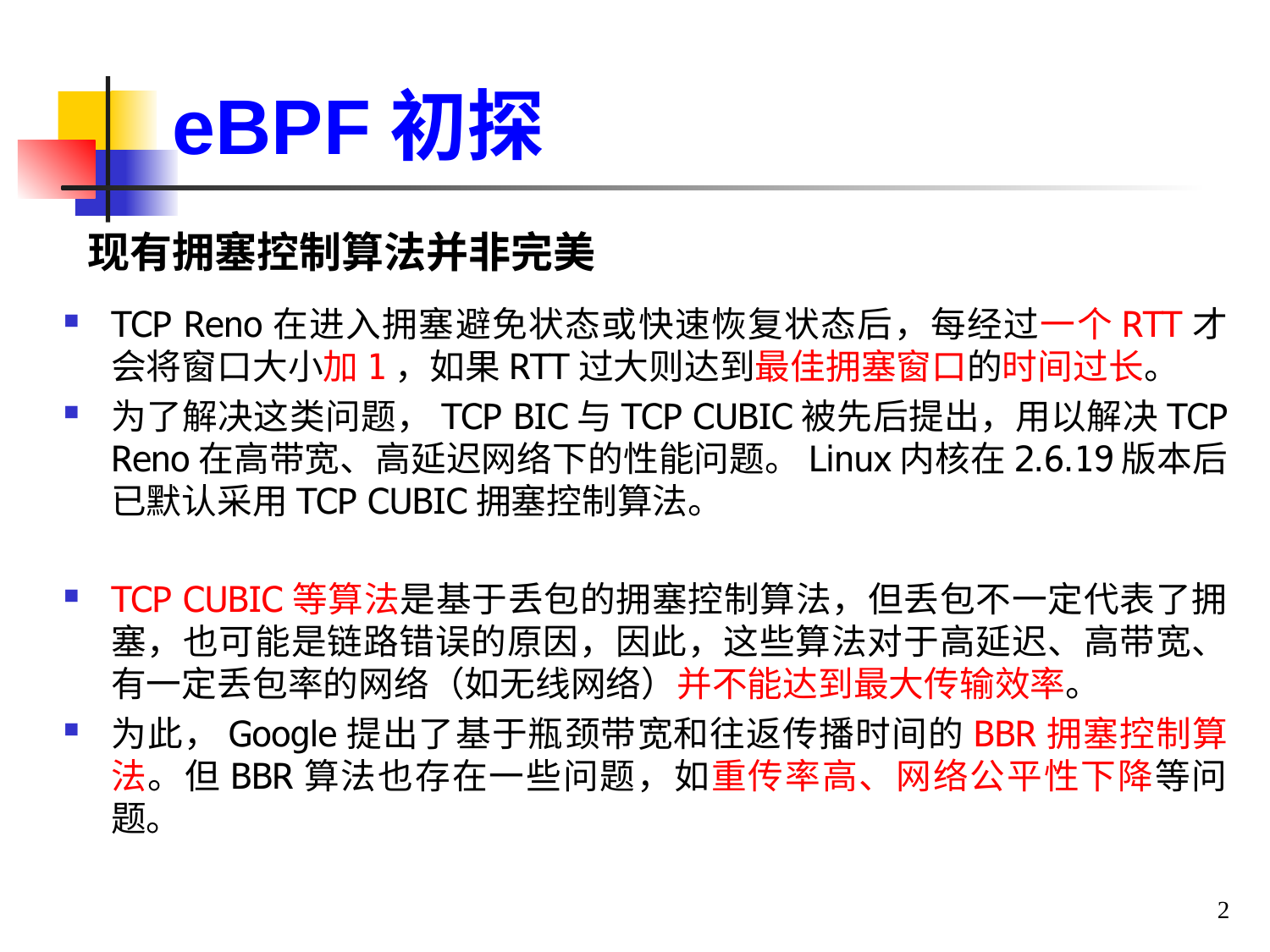

eBPF初探
现有拥塞控制算法并非完美
TCP Reno在进入拥塞避免状态或快速恢复状态后，每经过一个RTT才会将窗口大小加1，如果RTT过大则达到最佳拥塞窗口的时间过长。
为了解决这类问题，TCP BIC与TCP CUBIC被先后提出，用以解决TCP Reno在高带宽、高延迟网络下的性能问题。Linux内核在2.6.19版本后已默认采用TCP CUBIC拥塞控制算法。

TCP CUBIC等算法是基于丢包的拥塞控制算法，但丢包不一定代表了拥塞，也可能是链路错误的原因，因此，这些算法对于高延迟、高带宽、有一定丢包率的网络（如无线网络）并不能达到最大传输效率。
为此，Google提出了基于瓶颈带宽和往返传播时间的BBR拥塞控制算法。但BBR算法也存在一些问题，如重传率高、网络公平性下降等问题。

2